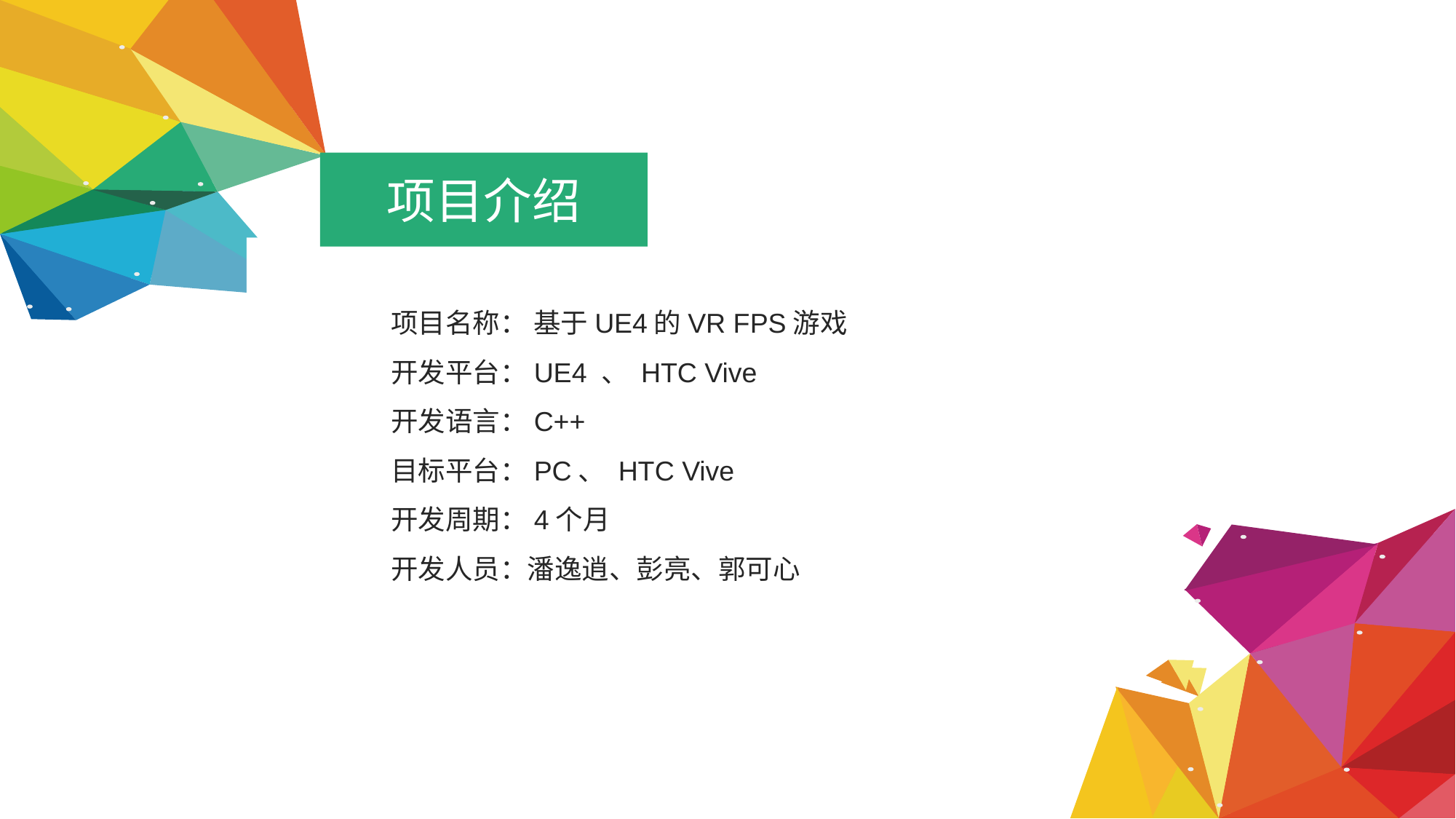

项目介绍

项目名称： 基于UE4的VR FPS游戏
开发平台：UE4 、 HTC Vive
开发语言：C++
目标平台：PC、 HTC Vive
开发周期：4个月
开发人员：潘逸逍、彭亮、郭可心